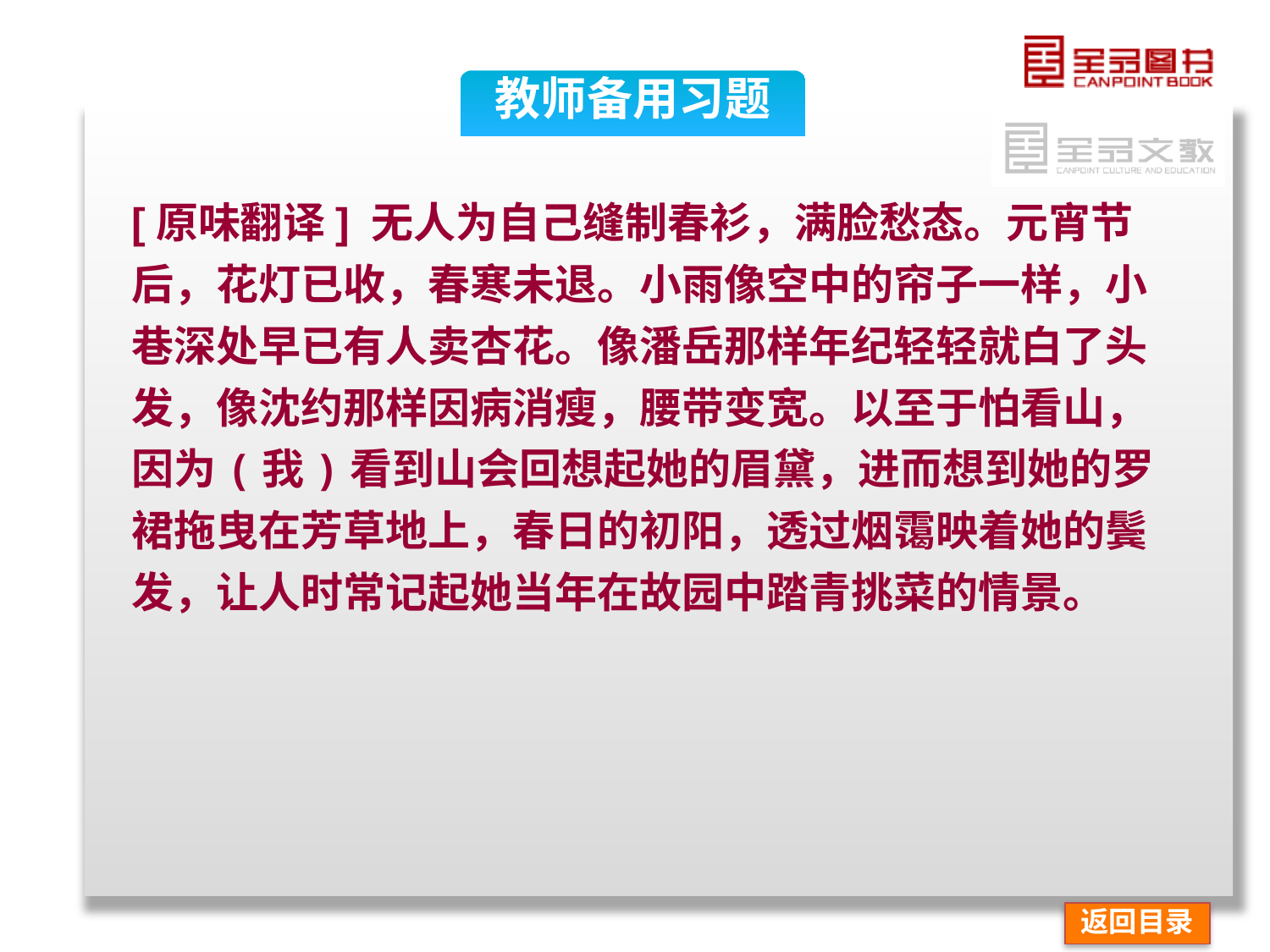

教师备用习题
[原味翻译] 无人为自己缝制春衫，满脸愁态。元宵节后，花灯已收，春寒未退。小雨像空中的帘子一样，小巷深处早已有人卖杏花。像潘岳那样年纪轻轻就白了头发，像沈约那样因病消瘦，腰带变宽。以至于怕看山，因为(我)看到山会回想起她的眉黛，进而想到她的罗裙拖曳在芳草地上，春日的初阳，透过烟霭映着她的鬓发，让人时常记起她当年在故园中踏青挑菜的情景。
返回目录